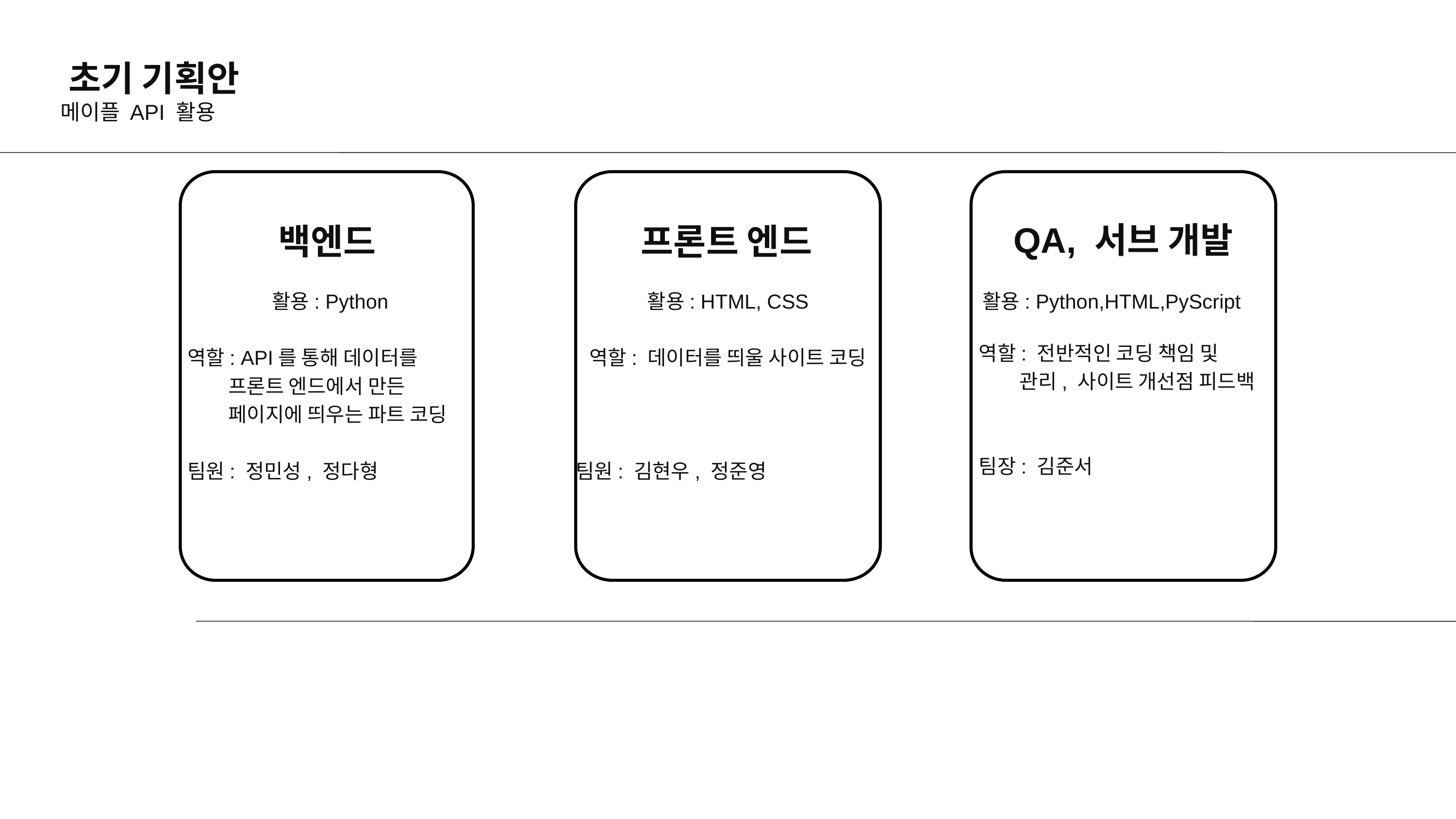

초기 기획안
메이플 API 활용

QA, 서브 개발
백엔드
프론트 엔드
활용: Python

역할: API를 통해 데이터를
        프론트 엔드에서 만든
        페이지에 띄우는 파트 코딩

팀원: 정민성, 정다형
활용: HTML, CSS

역할: 데이터를 띄울 사이트 코딩

팀원: 김현우, 정준영
활용: Python,HTML,PyScript
역할: 전반적인 코딩 책임 및
        관리, 사이트 개선점 피드백

팀장: 김준서